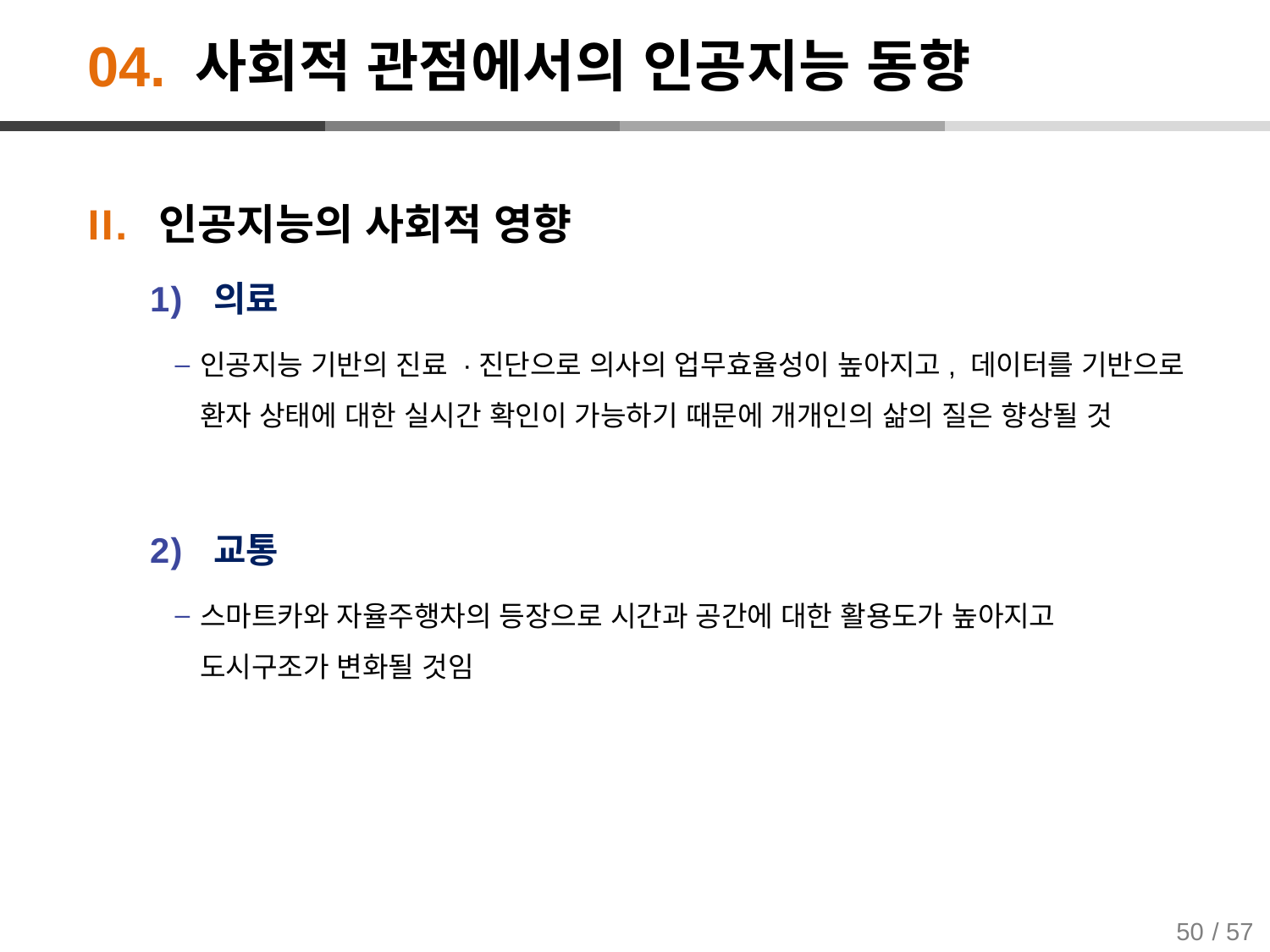

# 04. 사회적 관점에서의 인공지능 동향
인공지능의 사회적 영향
의료
인공지능 기반의 진료 ·진단으로 의사의 업무효율성이 높아지고, 데이터를 기반으로 환자 상태에 대한 실시간 확인이 가능하기 때문에 개개인의 삶의 질은 향상될 것

교통
스마트카와 자율주행차의 등장으로 시간과 공간에 대한 활용도가 높아지고 도시구조가 변화될 것임